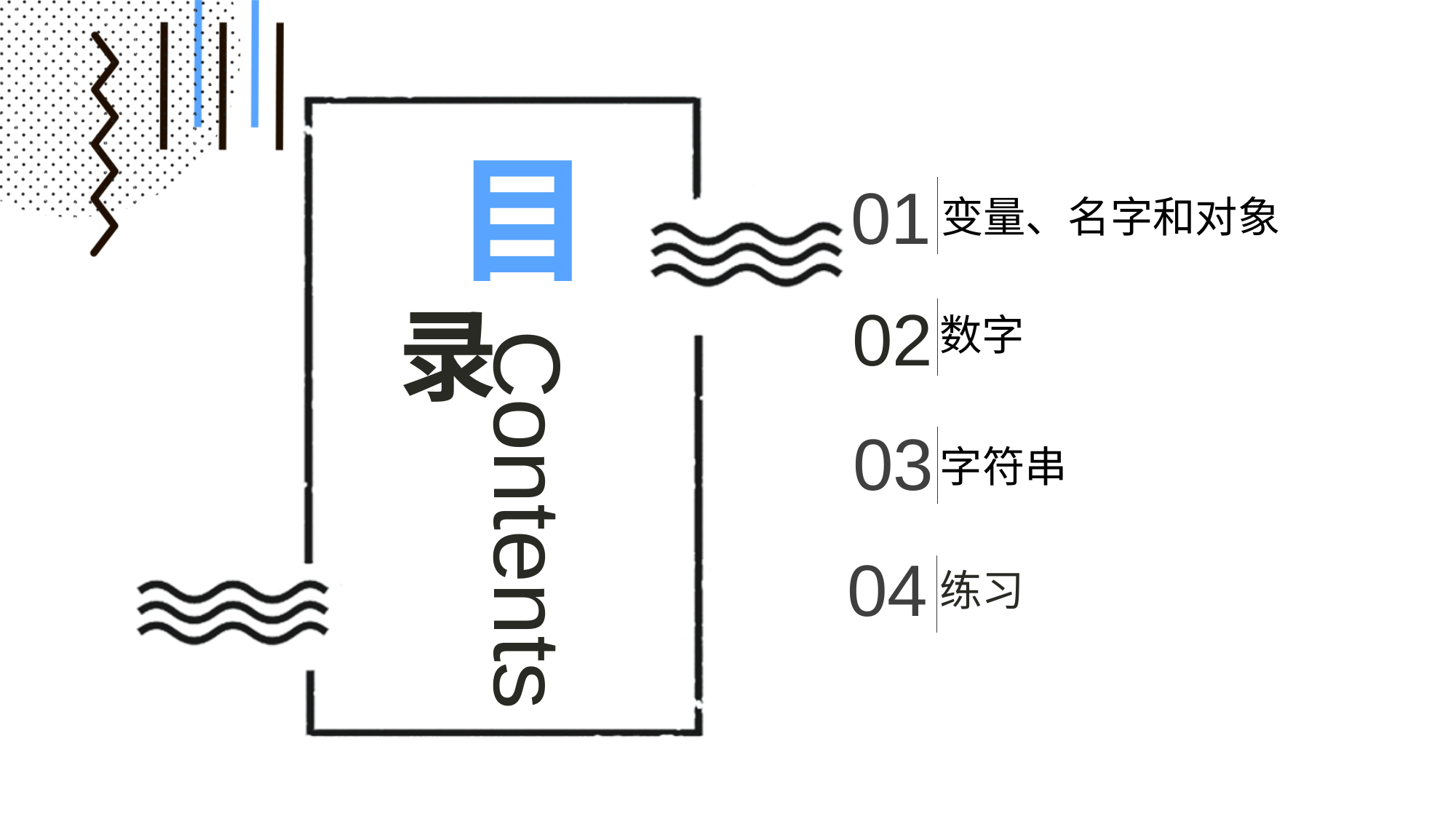

目
录
Contents
01
变量、名字和对象
02
数字
03
字符串
04
练习